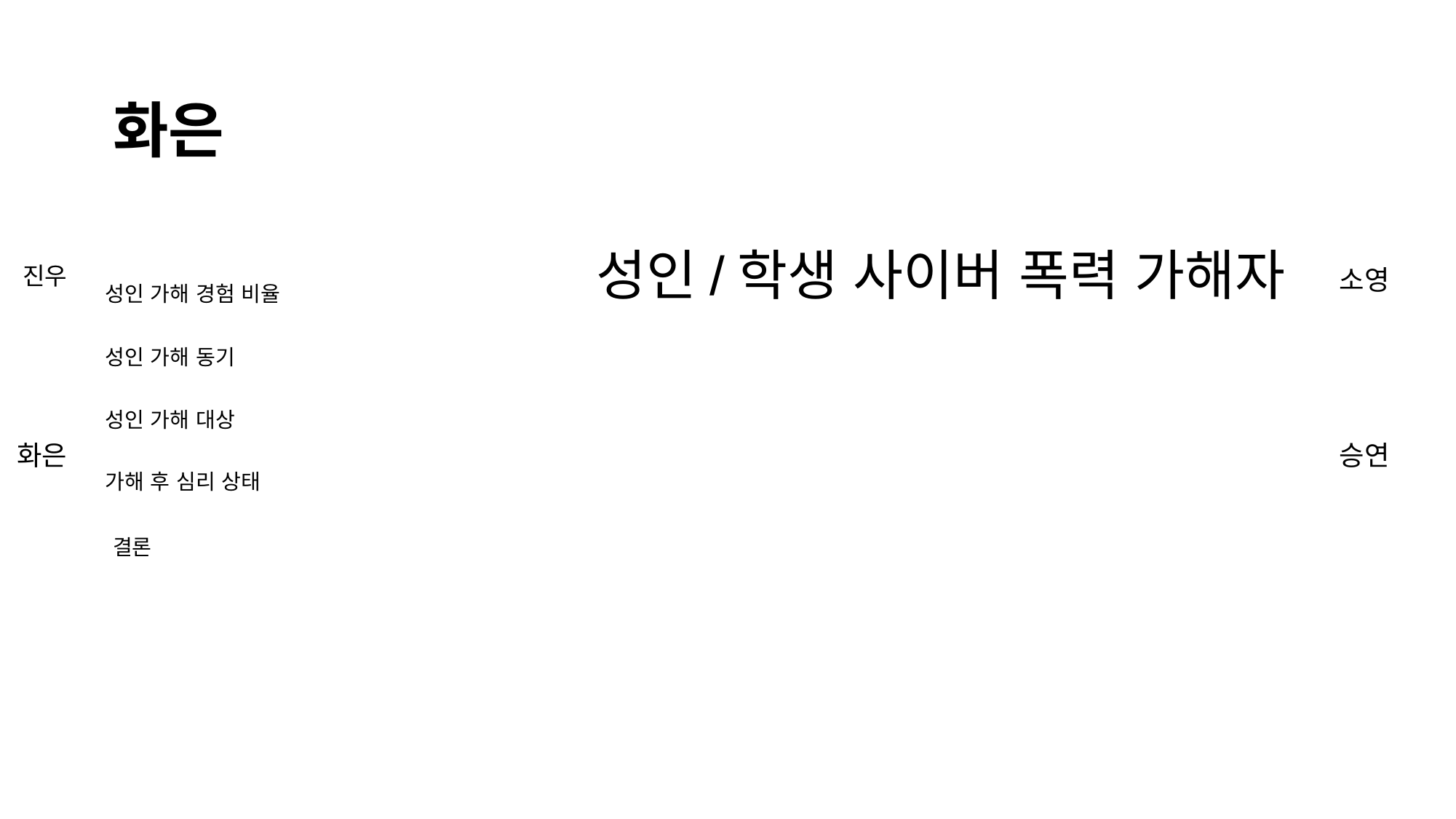

화은
성인/학생 사이버 폭력 가해자
진우
소영
성인 가해 경험 비율
성인 가해 동기
성인 가해 대상
화은
승연
가해 후 심리 상태
결론